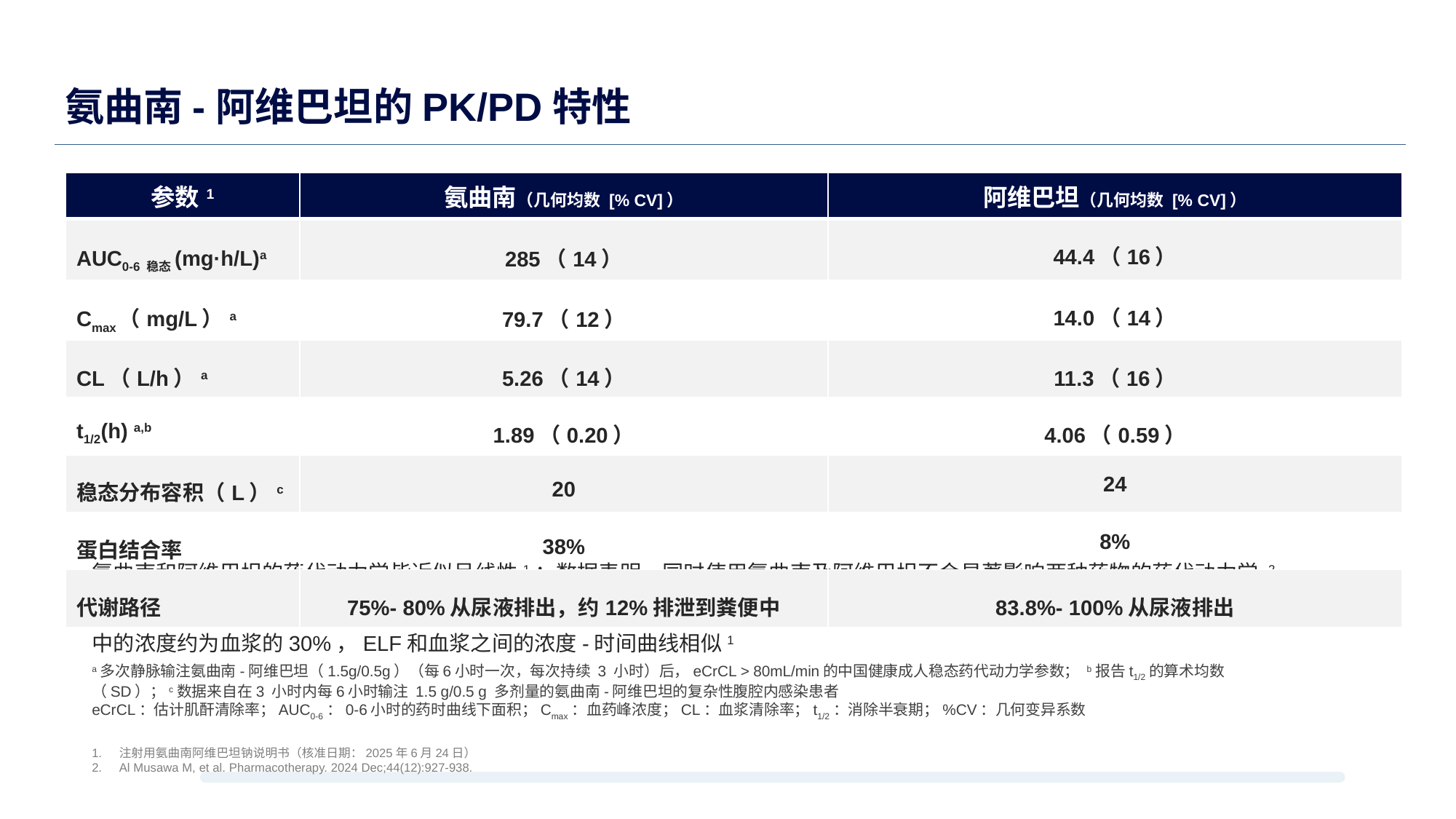

# 氨曲南-阿维巴坦的PK/PD特性
| 参数1 | 氨曲南（几何均数 [% CV]） | 阿维巴坦（几何均数 [% CV]） |
| --- | --- | --- |
| AUC0-6 稳态(mg·h/L)a | 285（14） | 44.4（16） |
| Cmax（mg/L）a | 79.7（12） | 14.0（14） |
| CL（L/h）a | 5.26（14） | 11.3（16） |
| t1/2(h) a,b | 1.89（0.20） | 4.06（0.59） |
| 稳态分布容积（L）c | 20 | 24 |
| 蛋白结合率 | 38% | 8% |
| 代谢路径 | 75%- 80%从尿液排出，约12%排泄到粪便中 | 83.8%- 100%从尿液排出 |
氨曲南和阿维巴坦的药代动力学皆近似呈线性1；数据表明，同时使用氨曲南及阿维巴坦不会显著影响两种药物的药代动力学 2
肺组织浓度：氨曲南单次静脉注射 2g后 2~8 小时支气管分泌物浓度与血清中浓度的平均比值为21% ~ 60%；阿维巴坦在人支气管ELF中的浓度约为血浆的30%，ELF和血浆之间的浓度-时间曲线相似1

a多次静脉输注氨曲南-阿维巴坦（1.5g/0.5g）（每6小时一次，每次持续 3 小时）后，eCrCL > 80mL/min的中国健康成人稳态药代动力学参数； b报告t1/2的算术均数（SD）；c数据来自在3 小时内每6小时输注 1.5 g/0.5 g 多剂量的氨曲南-阿维巴坦的复杂性腹腔内感染患者
eCrCL：估计肌酐清除率；AUC0-6：0-6小时的药时曲线下面积；Cmax：血药峰浓度；CL：血浆清除率；t1/2：消除半衰期；%CV：几何变异系数
注射用氨曲南阿维巴坦钠说明书（核准日期：2025年6月24日）
Al Musawa M, et al. Pharmacotherapy. 2024 Dec;44(12):927-938.